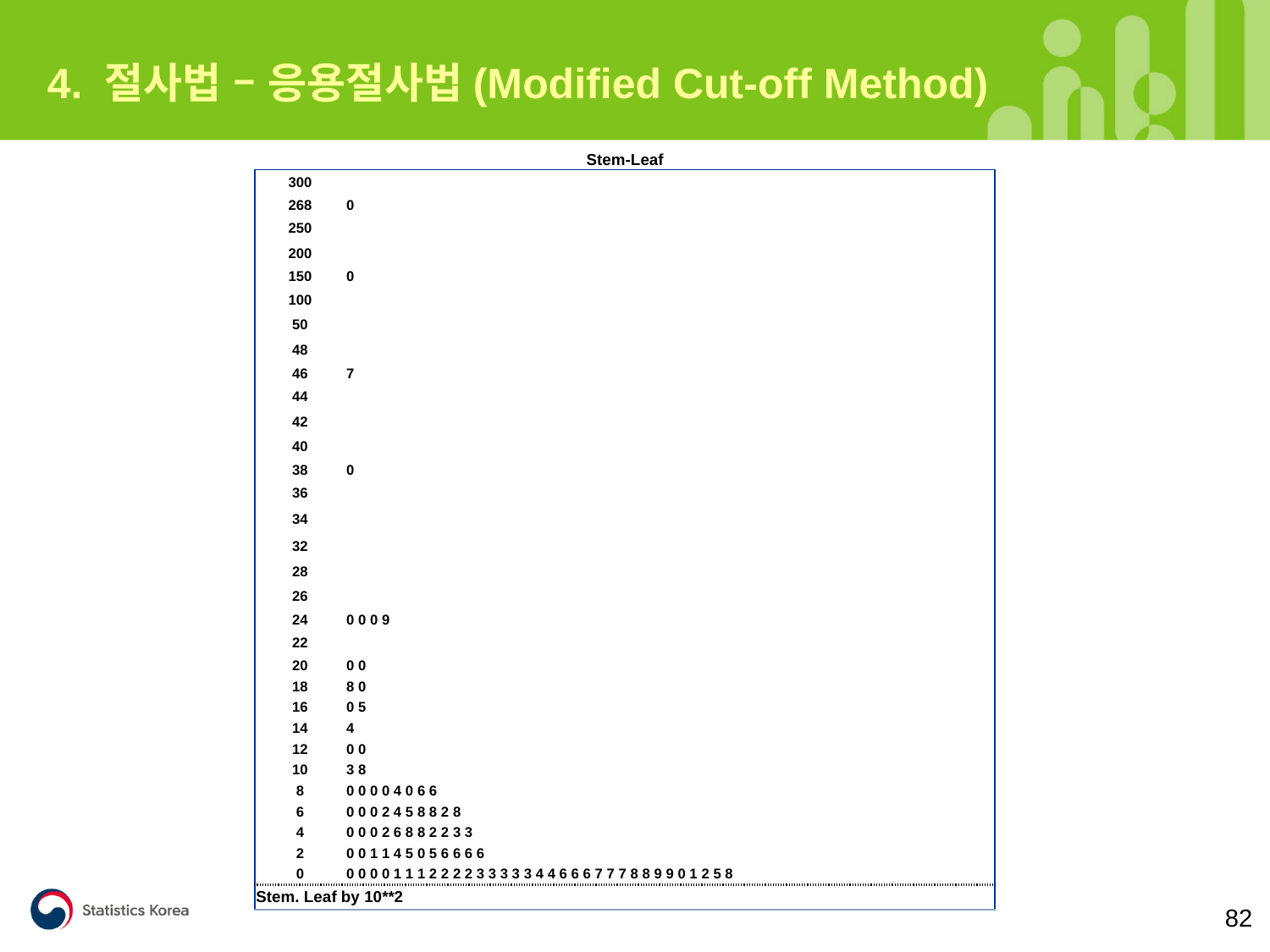

4. 절사법 – 응용절사법(Modified Cut-off Method)
| Stem-Leaf |  |
| --- | --- |
| 300 |  |
| 268 | 0 |
| 250 |  |
| 200 |  |
| 150 | 0 |
| 100 |  |
| 50 |  |
| 48 |  |
| 46 | 7 |
| 44 |  |
| 42 |  |
| 40 |  |
| 38 | 0 |
| 36 |  |
| 34 |  |
| 32 |  |
| 28 |  |
| 26 |  |
| 24 | 0 0 0 9 |
| 22 |  |
| 20 | 0 0 |
| 18 | 8 0 |
| 16 | 0 5 |
| 14 | 4 |
| 12 | 0 0 |
| 10 | 3 8 |
| 8 | 0 0 0 0 4 0 6 6 |
| 6 | 0 0 0 2 4 5 8 8 2 8 |
| 4 | 0 0 0 2 6 8 8 2 2 3 3 |
| 2 | 0 0 1 1 4 5 0 5 6 6 6 6 |
| 0 | 0 0 0 0 1 1 1 2 2 2 2 3 3 3 3 3 4 4 6 6 6 7 7 7 8 8 9 9 0 1 2 5 8 |
| Stem. Leaf by 10\*\*2 |  |